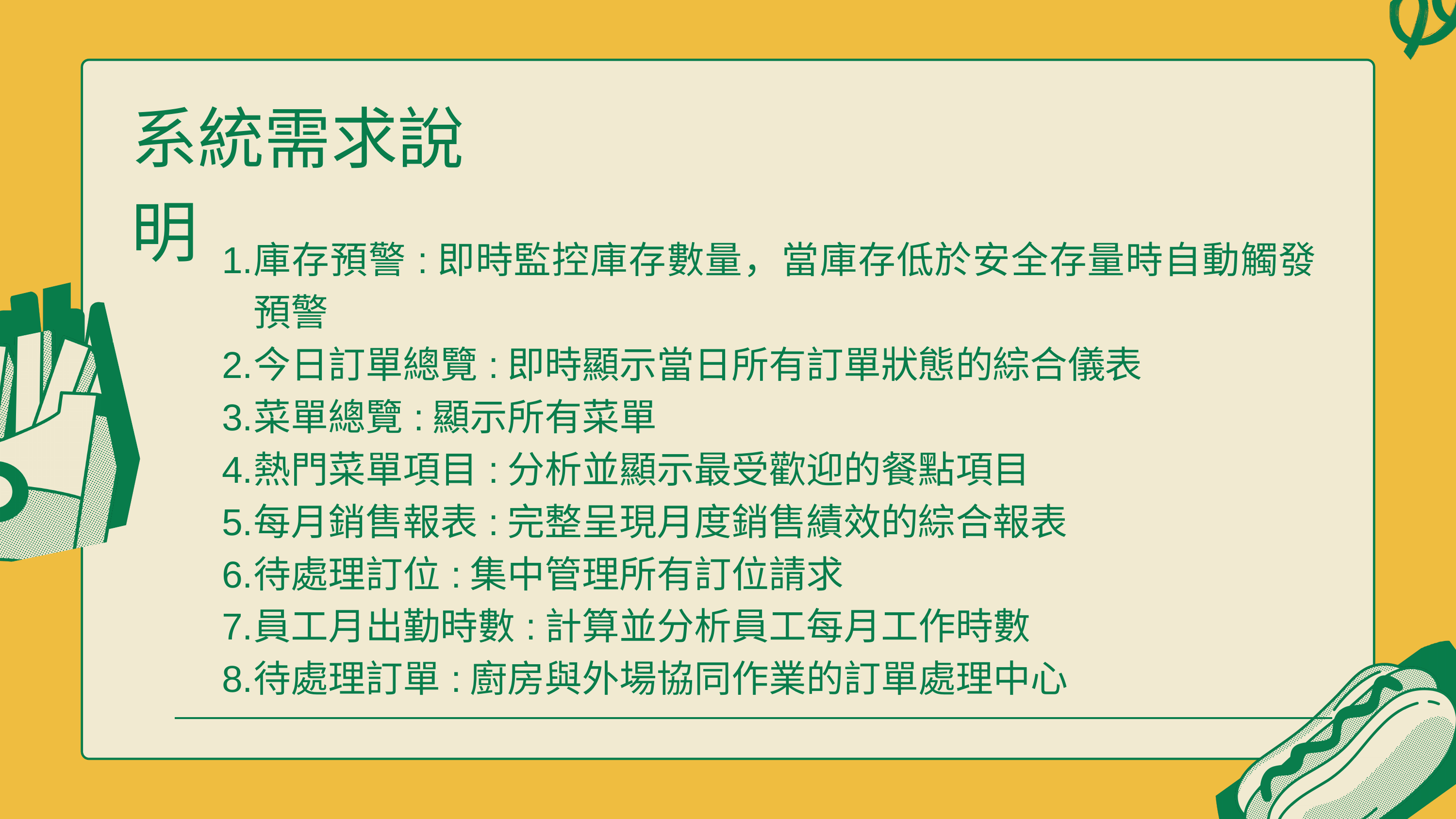

系統需求說明
| 庫存預警:即時監控庫存數量，當庫存低於安全存量時自動觸發預警 今日訂單總覽:即時顯示當日所有訂單狀態的綜合儀表 菜單總覽:顯示所有菜單 熱門菜單項目:分析並顯示最受歡迎的餐點項目 每月銷售報表:完整呈現月度銷售績效的綜合報表 待處理訂位:集中管理所有訂位請求 員工月出勤時數:計算並分析員工每月工作時數 待處理訂單:廚房與外場協同作業的訂單處理中心 |
| --- |